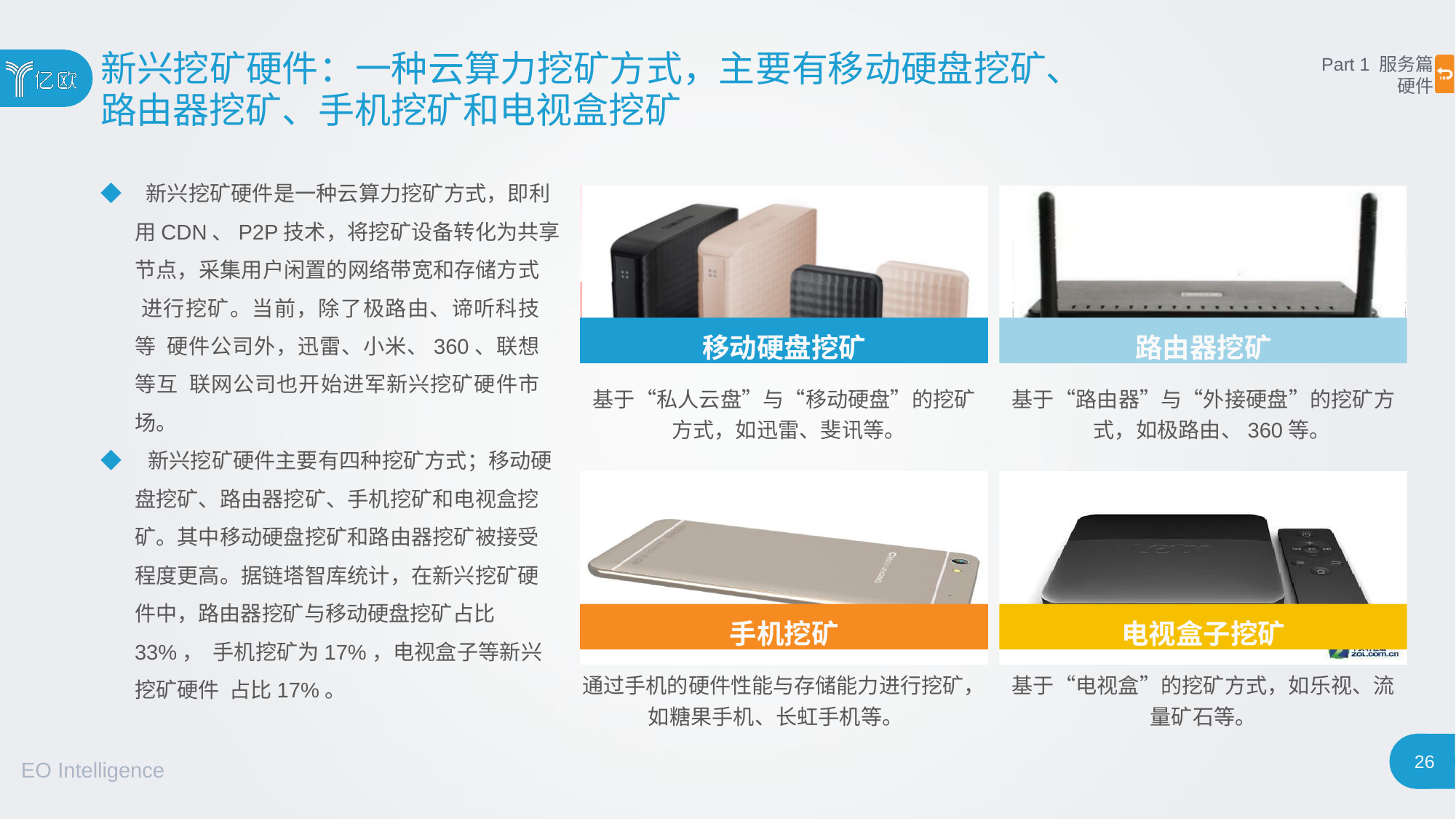

# 新兴挖矿硬件：一种云算力挖矿方式，主要有移动硬盘挖矿、
路由器挖矿、手机挖矿和电视盒挖矿
Part 1 服务篇
硬件

◆ 新兴挖矿硬件是一种云算力挖矿方式，即利
用CDN、P2P技术，将挖矿设备转化为共享
节点，采集用户闲置的网络带宽和存储方式  进行挖矿。当前，除了极路由、谛听科技等  硬件公司外，迅雷、小米、360、联想等互  联网公司也开始进军新兴挖矿硬件市场。
◆ 新兴挖矿硬件主要有四种挖矿方式；移动硬  盘挖矿、路由器挖矿、手机挖矿和电视盒挖  矿。其中移动硬盘挖矿和路由器挖矿被接受  程度更高。据链塔智库统计，在新兴挖矿硬  件中，路由器挖矿与移动硬盘挖矿占比33%，  手机挖矿为17%，电视盒子等新兴挖矿硬件  占比17%。

移动硬盘挖矿
路由器挖矿
基于“私人云盘”与“移动硬盘”的挖矿  方式，如迅雷、斐讯等。
基于“路由器”与“外接硬盘”的挖矿方  式，如极路由、360等。

手机挖矿
电视盒子挖矿
通过手机的硬件性能与存储能力进行挖矿，
如糖果手机、长虹手机等。
基于“电视盒”的挖矿方式，如乐视、流
量矿石等。
26
EO Intelligence